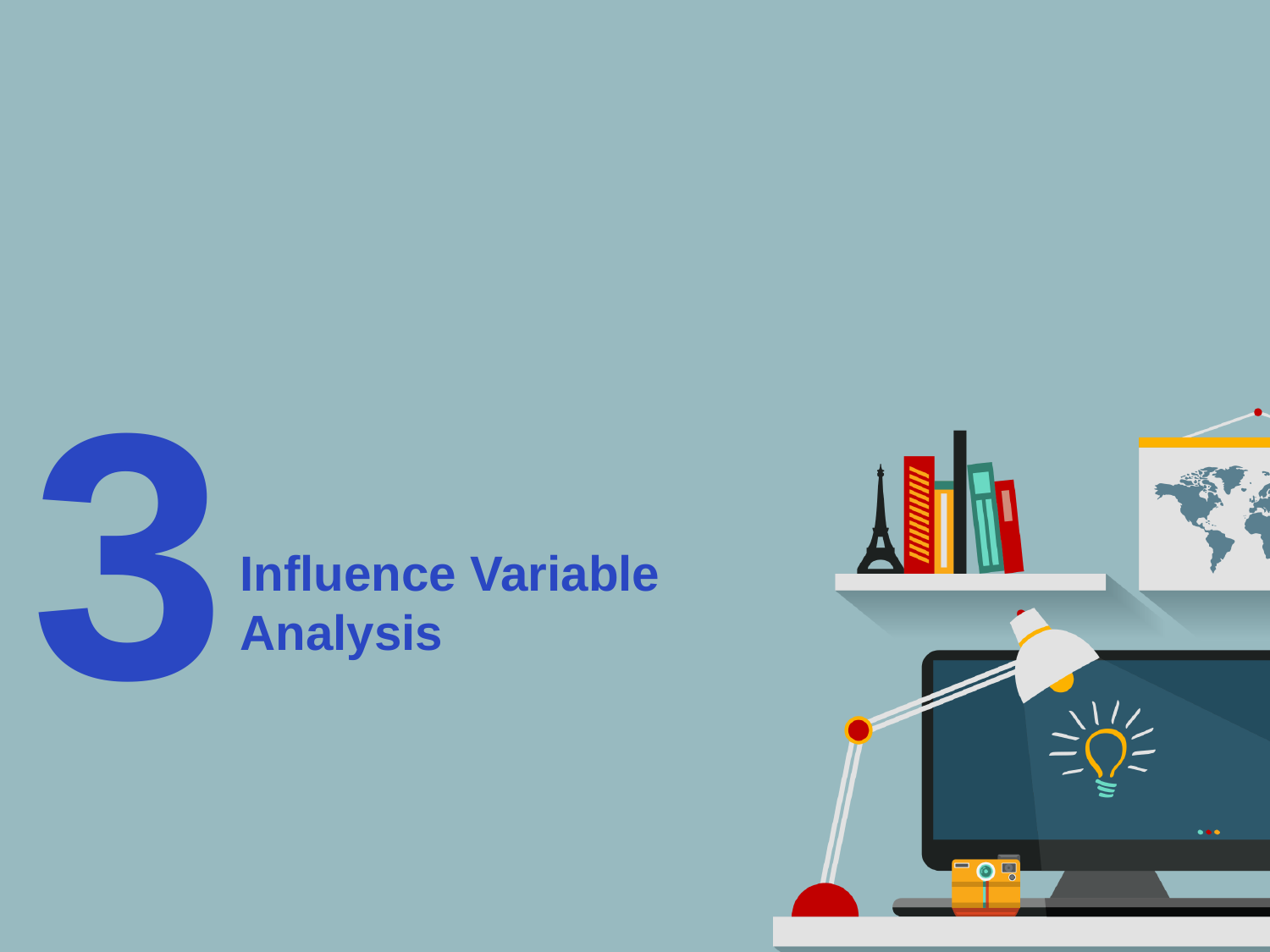

3
Influence Variable
Analysis
삼성전자 주가와 영향변수 상관관계 분석